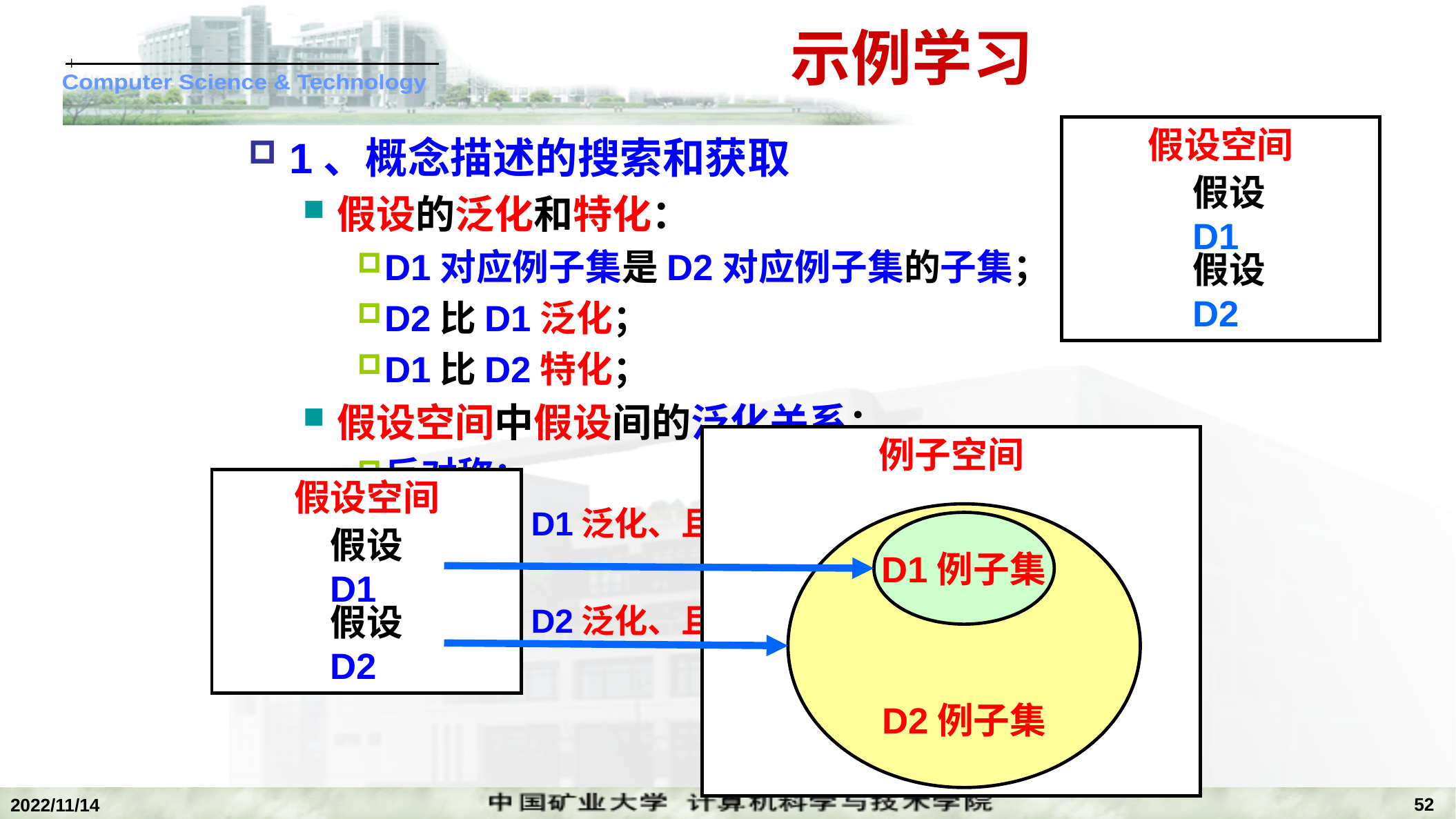

# 示例学习
假设空间
1、概念描述的搜索和获取
假设的泛化和特化：
D1对应例子集是D2对应例子集的子集；
D2比D1泛化；
D1比D2特化；
假设空间中假设间的泛化关系：
反对称：
D2比D1泛化、且D1比D2泛化，那么D1=D2；
可传递：
D3比D2泛化、且D2比D1泛化，那么D3比D1泛化；
假设D1
假设D2
例子空间
假设空间
D2例子集
D1例子集
假设D1
假设D2
52
2022/11/14